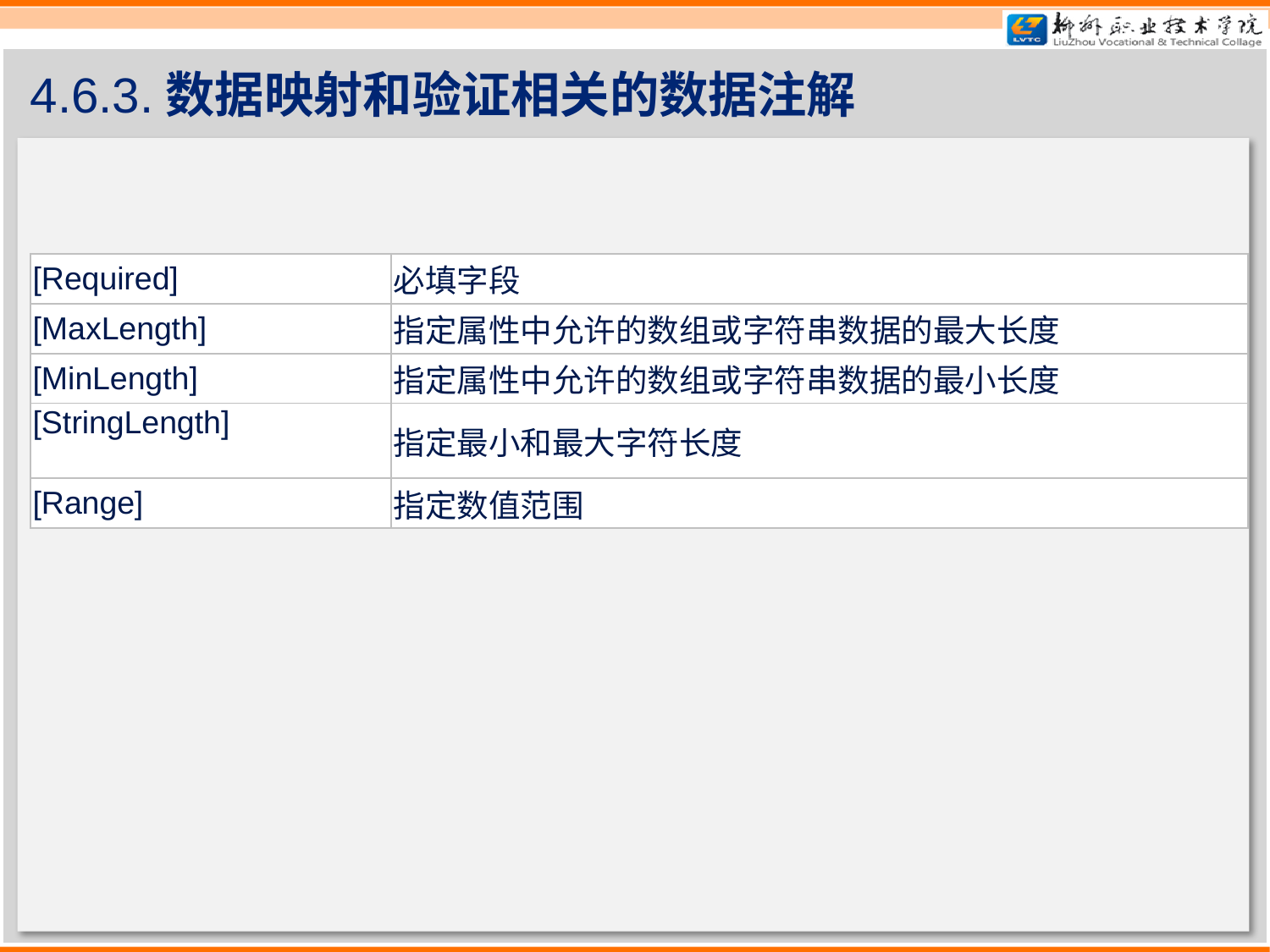

# 4.6.3.数据映射和验证相关的数据注解
| [Required] | 必填字段 |
| --- | --- |
| [MaxLength] | 指定属性中允许的数组或字符串数据的最大长度 |
| [MinLength] | 指定属性中允许的数组或字符串数据的最小长度 |
| [StringLength] | 指定最小和最大字符长度 |
| [Range] | 指定数值范围 |